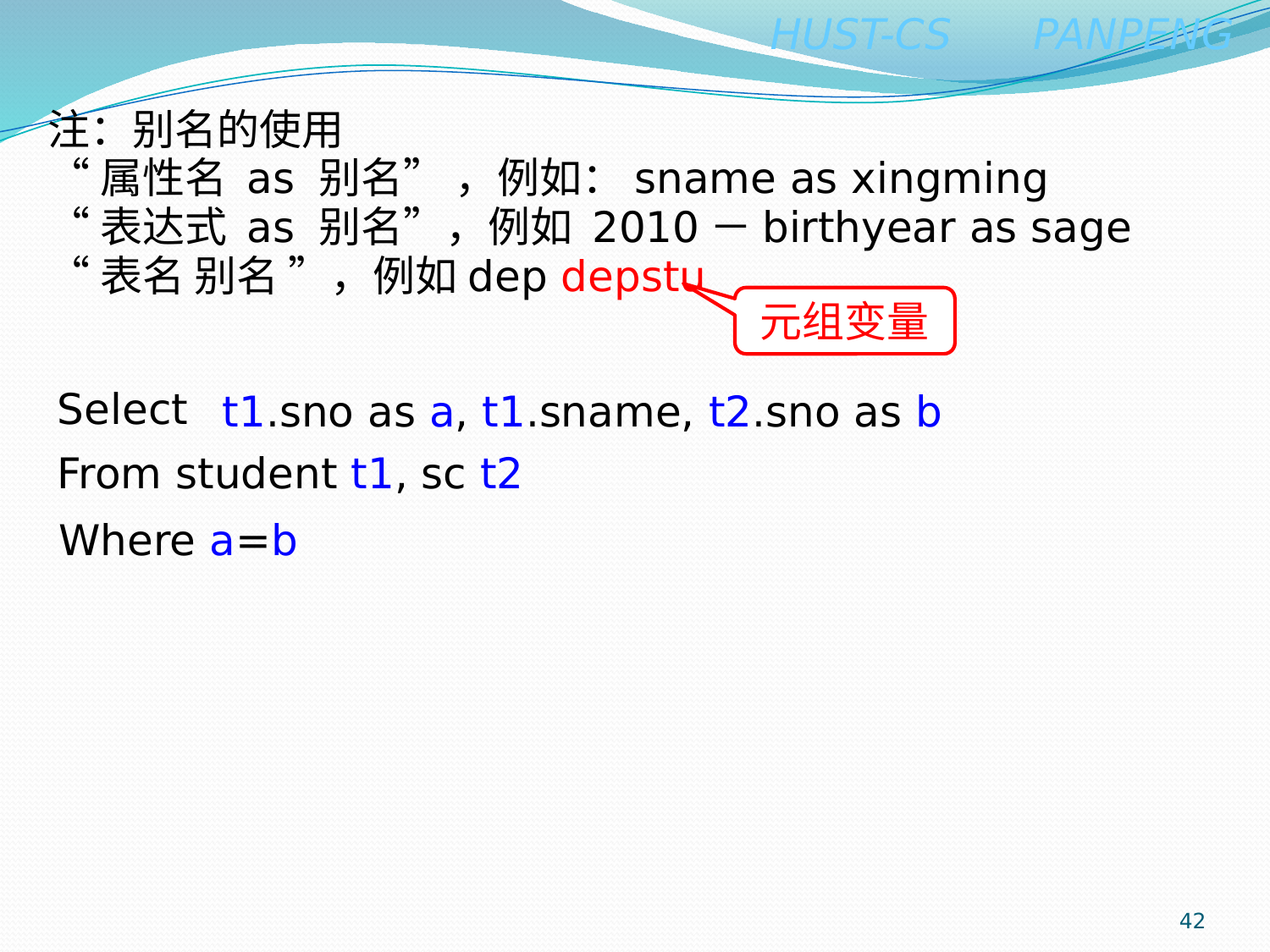

注：别名的使用
“属性名 as 别名” ，例如：sname as xingming
“表达式 as 别名”，例如 2010－birthyear as sage
“表名 别名 ”，例如dep depstu

元组变量
Select
t1.sno as a, t1.sname, t2.sno as b
From student t1, sc t2
Where a=b
42